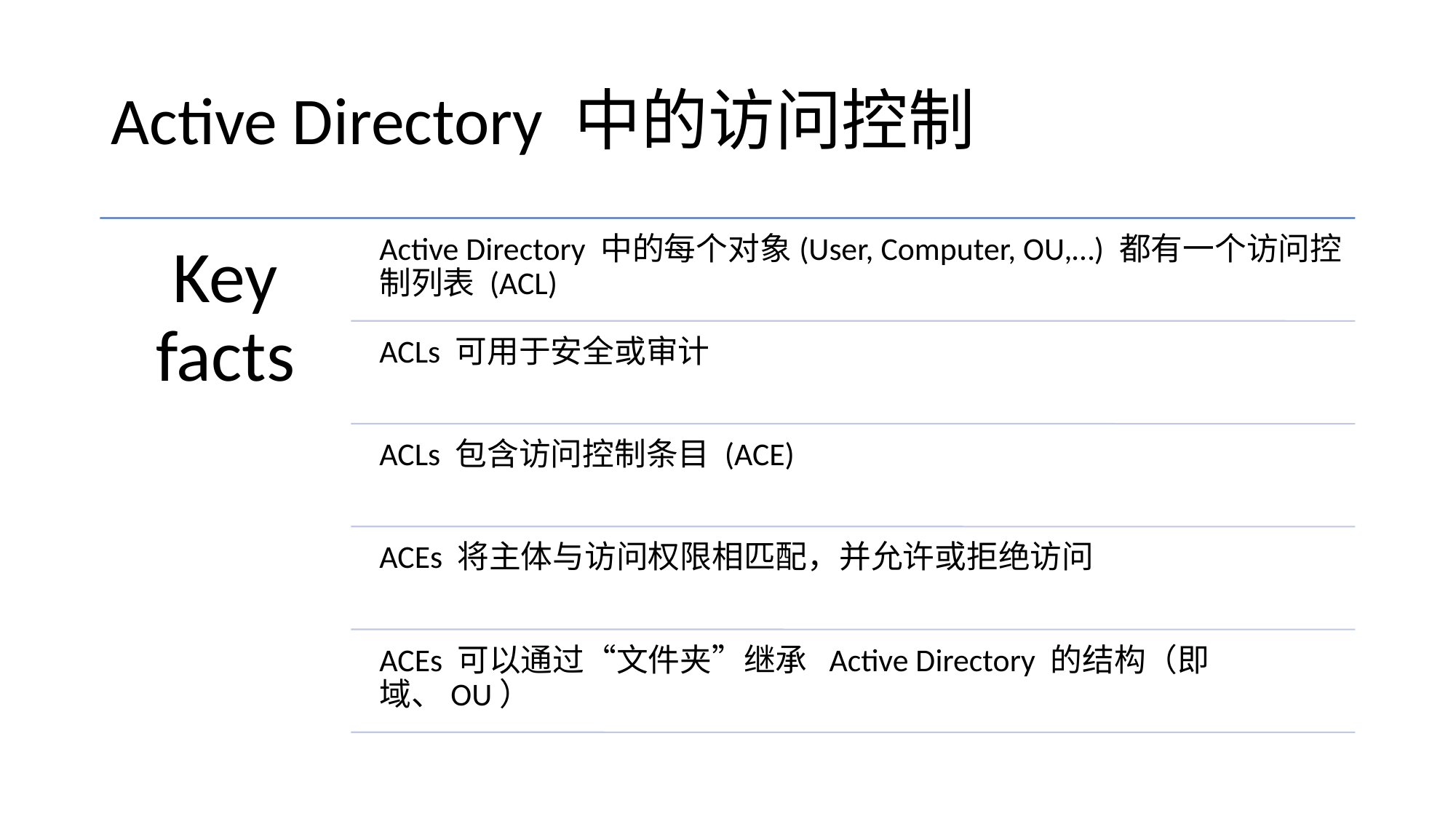

# Active Directory 中的访问控制
Key facts
Active Directory 中的每个对象(User, Computer, OU,…) 都有一个访问控制列表 (ACL)
ACLs 可用于安全或审计
ACLs 包含访问控制条目 (ACE)
ACEs 将主体与访问权限相匹配，并允许或拒绝访问
ACEs 可以通过“文件夹”继承  Active Directory 的结构（即域、OU）